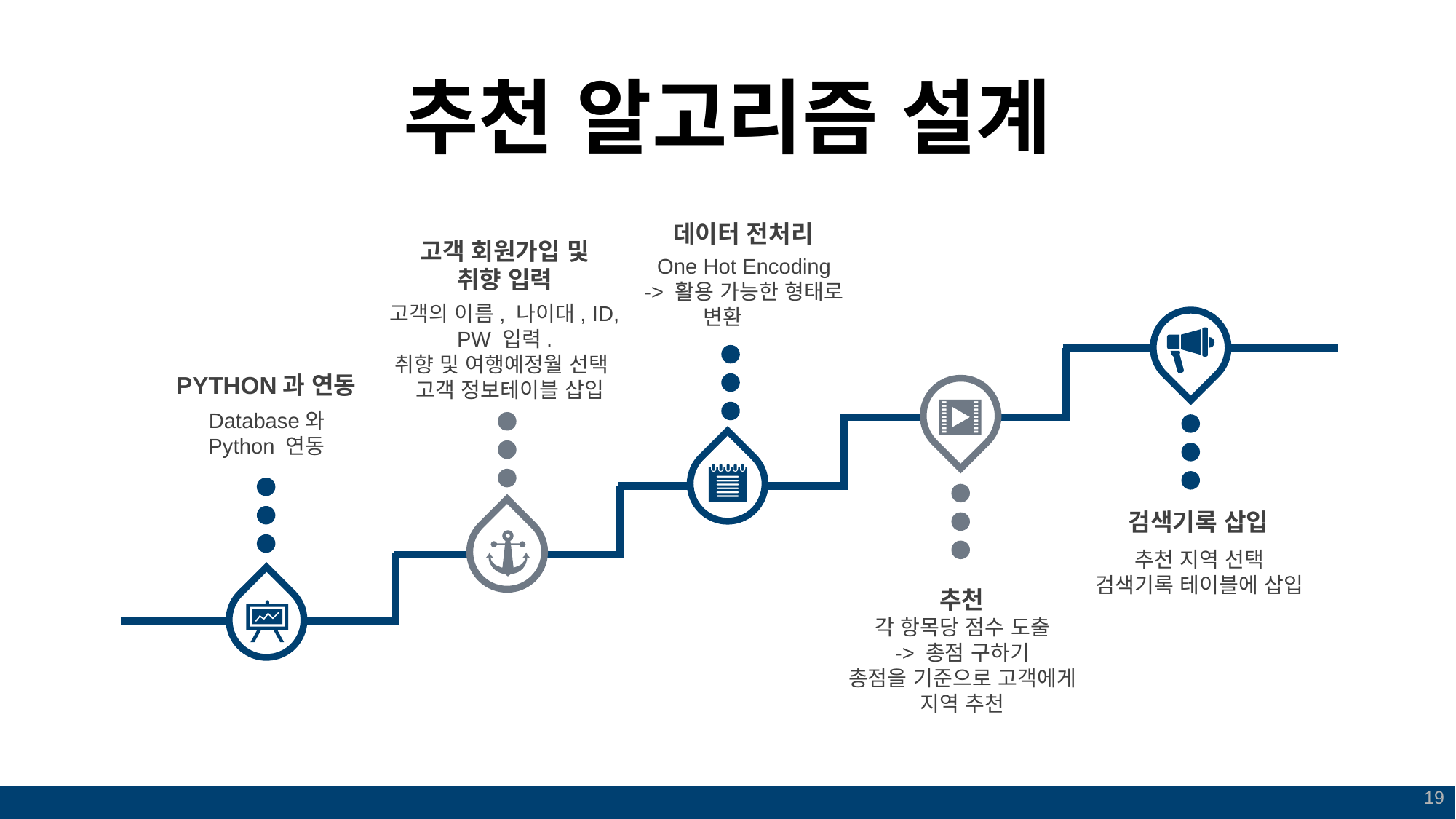

추천 알고리즘 설계
데이터 전처리
One Hot Encoding
-> 활용 가능한 형태로 변환
고객 회원가입 및 취향 입력
고객의 이름, 나이대, ID, PW 입력.
취향 및 여행예정월 선택
 고객 정보테이블 삽입

PYTHON과 연동
Database와
Python 연동

검색기록 삽입
추천 지역 선택
검색기록 테이블에 삽입

추천
각 항목당 점수 도출
-> 총점 구하기
총점을 기준으로 고객에게 지역 추천

19